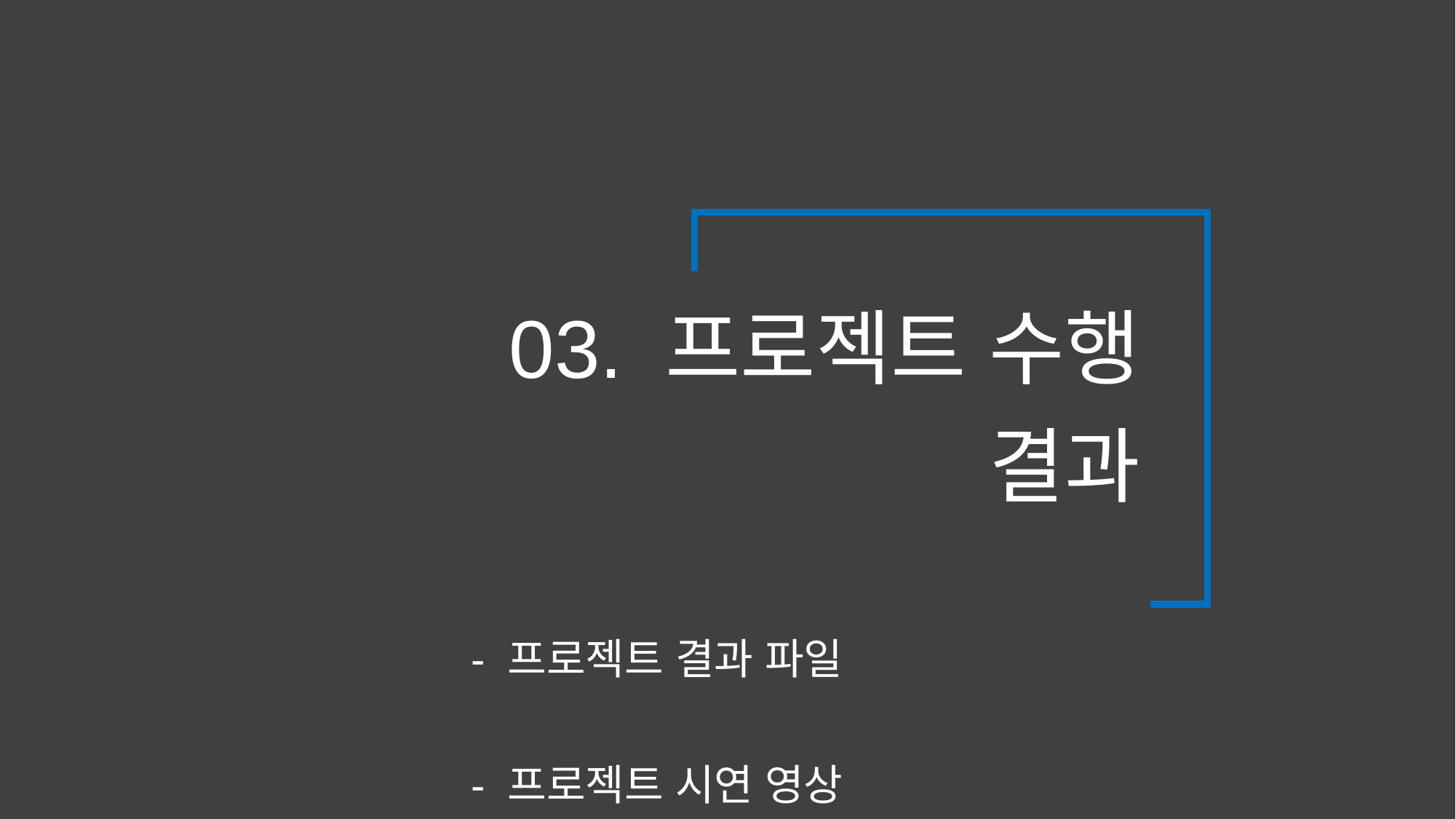

03. 프로젝트 수행 결과
								- 프로젝트 결과 파일
								- 프로젝트 시연 영상